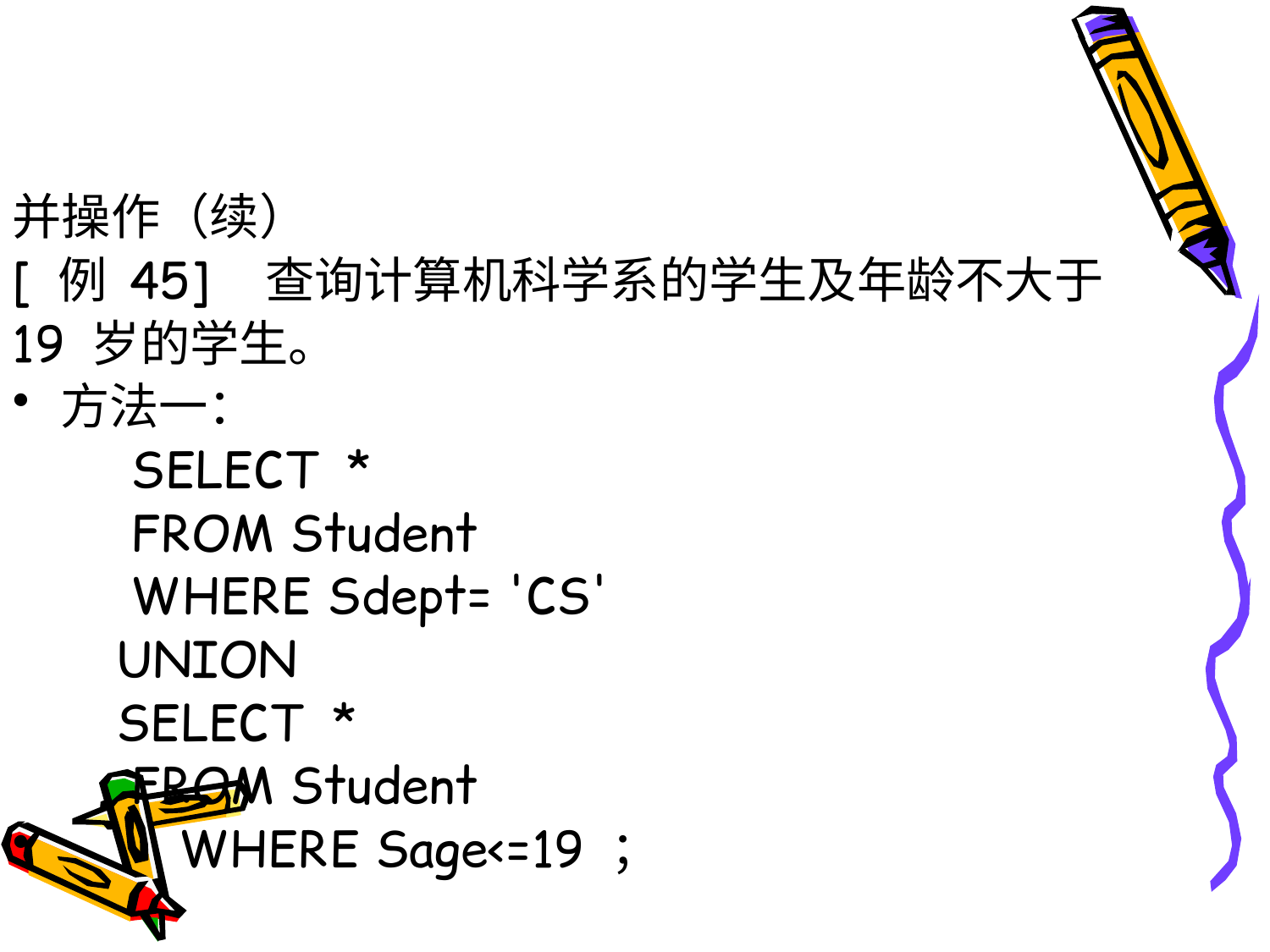

#
并操作（续）
[ 例 45]   查询计算机科学系的学生及年龄不大于
19 岁的学生。
方法一：
        SELECT  *
        FROM Student
        WHERE Sdept= 'CS'
       UNION
       SELECT  *
        FROM Student
        WHERE Sage<=19 ；